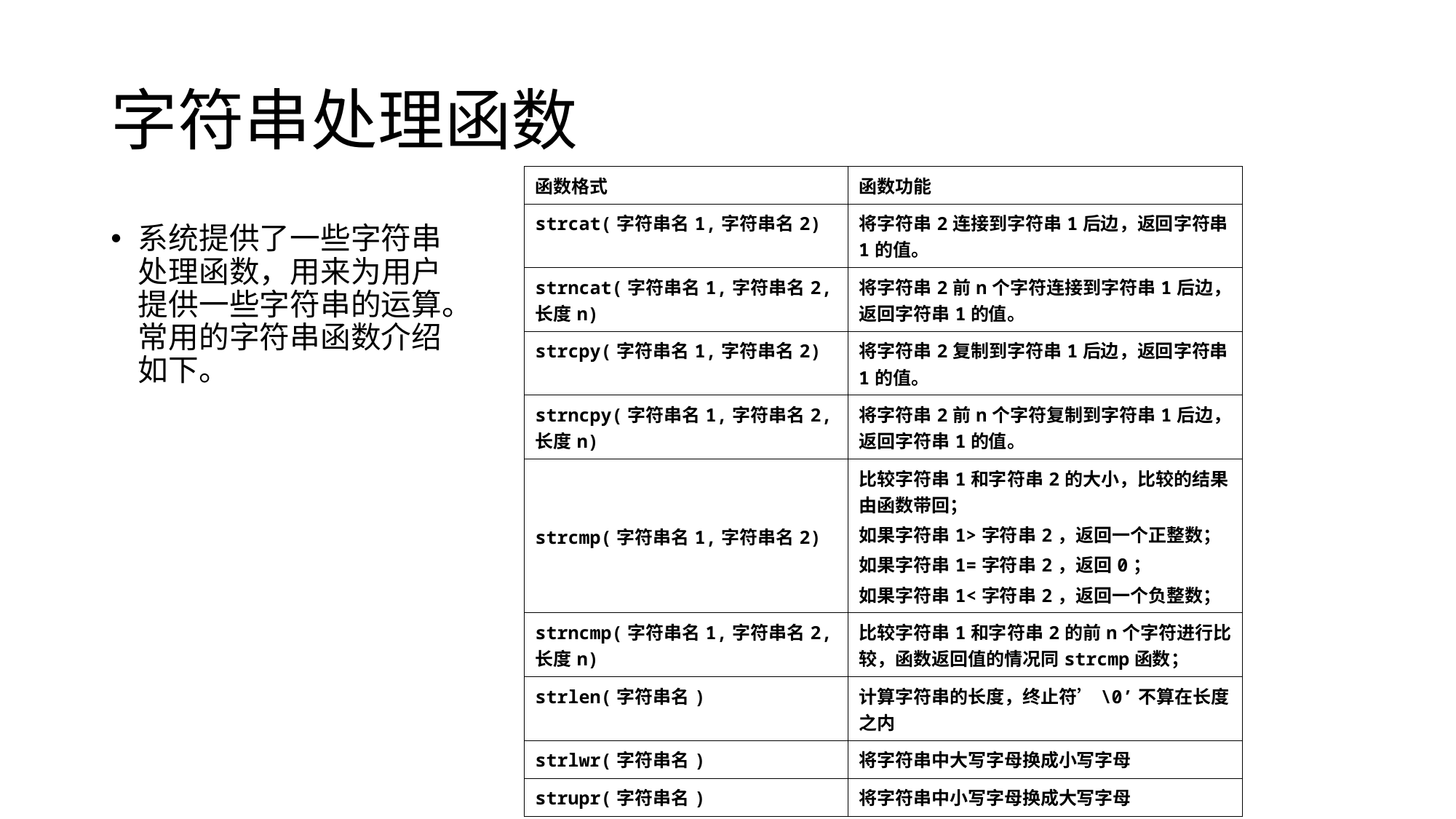

# 字符串处理函数
| 函数格式 | 函数功能 |
| --- | --- |
| strcat(字符串名1,字符串名2) | 将字符串2连接到字符串1后边，返回字符串1的值。 |
| strncat(字符串名1,字符串名2,长度n) | 将字符串2前n个字符连接到字符串1后边，返回字符串1的值。 |
| strcpy(字符串名1,字符串名2) | 将字符串2复制到字符串1后边，返回字符串1的值。 |
| strncpy(字符串名1,字符串名2,长度n) | 将字符串2前n个字符复制到字符串1后边，返回字符串1的值。 |
| strcmp(字符串名1,字符串名2) | 比较字符串1和字符串2的大小，比较的结果由函数带回； 如果字符串1>字符串2，返回一个正整数； 如果字符串1=字符串2，返回0； 如果字符串1<字符串2，返回一个负整数； |
| strncmp(字符串名1,字符串名2,长度n) | 比较字符串1和字符串2的前n个字符进行比较，函数返回值的情况同strcmp函数； |
| strlen(字符串名) | 计算字符串的长度，终止符’\0’不算在长度之内 |
| strlwr(字符串名) | 将字符串中大写字母换成小写字母 |
| strupr(字符串名) | 将字符串中小写字母换成大写字母 |
系统提供了一些字符串处理函数，用来为用户提供一些字符串的运算。常用的字符串函数介绍如下。